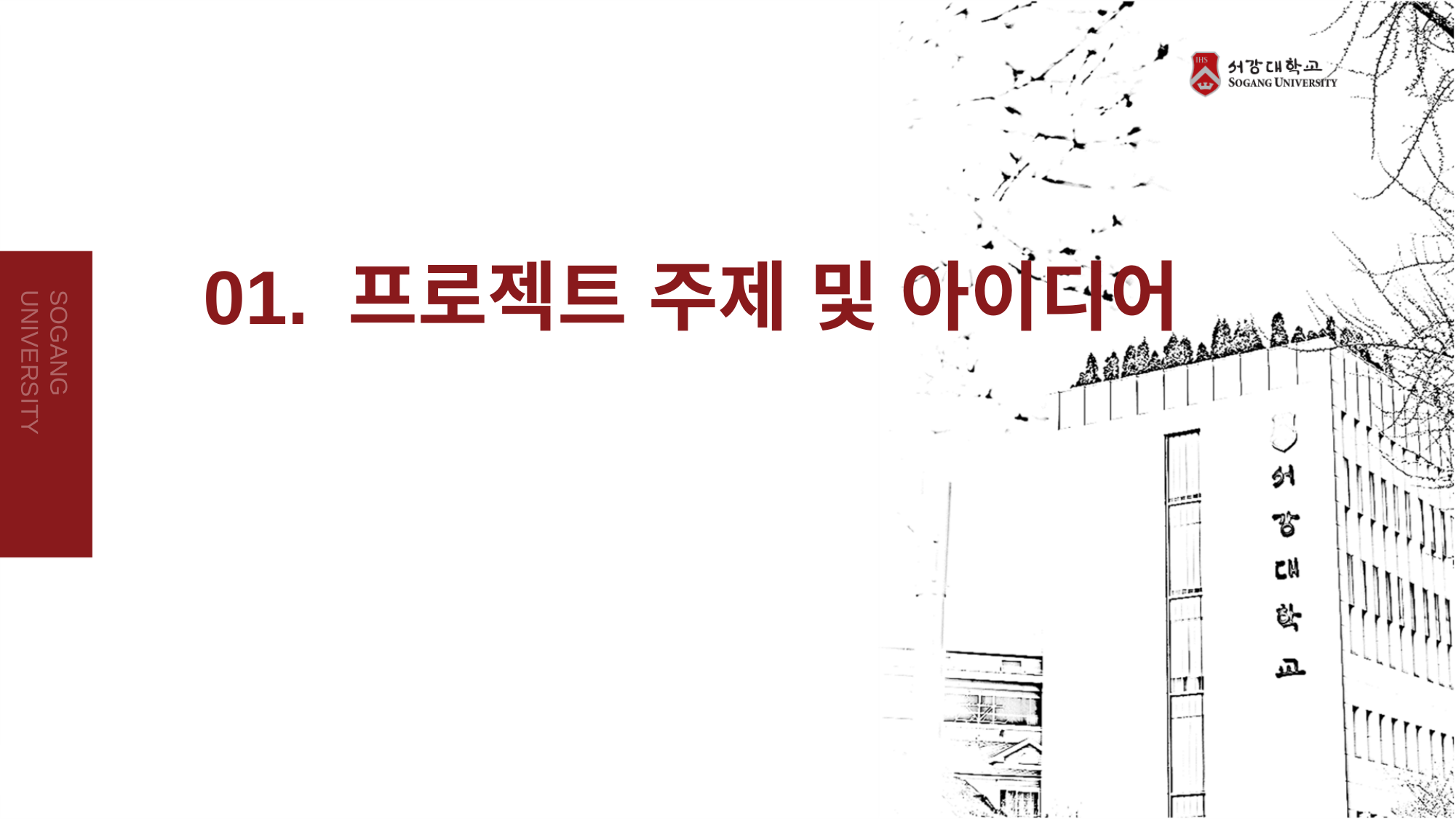

01. 프로젝트 주제 및 아이디어
SOGANG UNIVERSITY